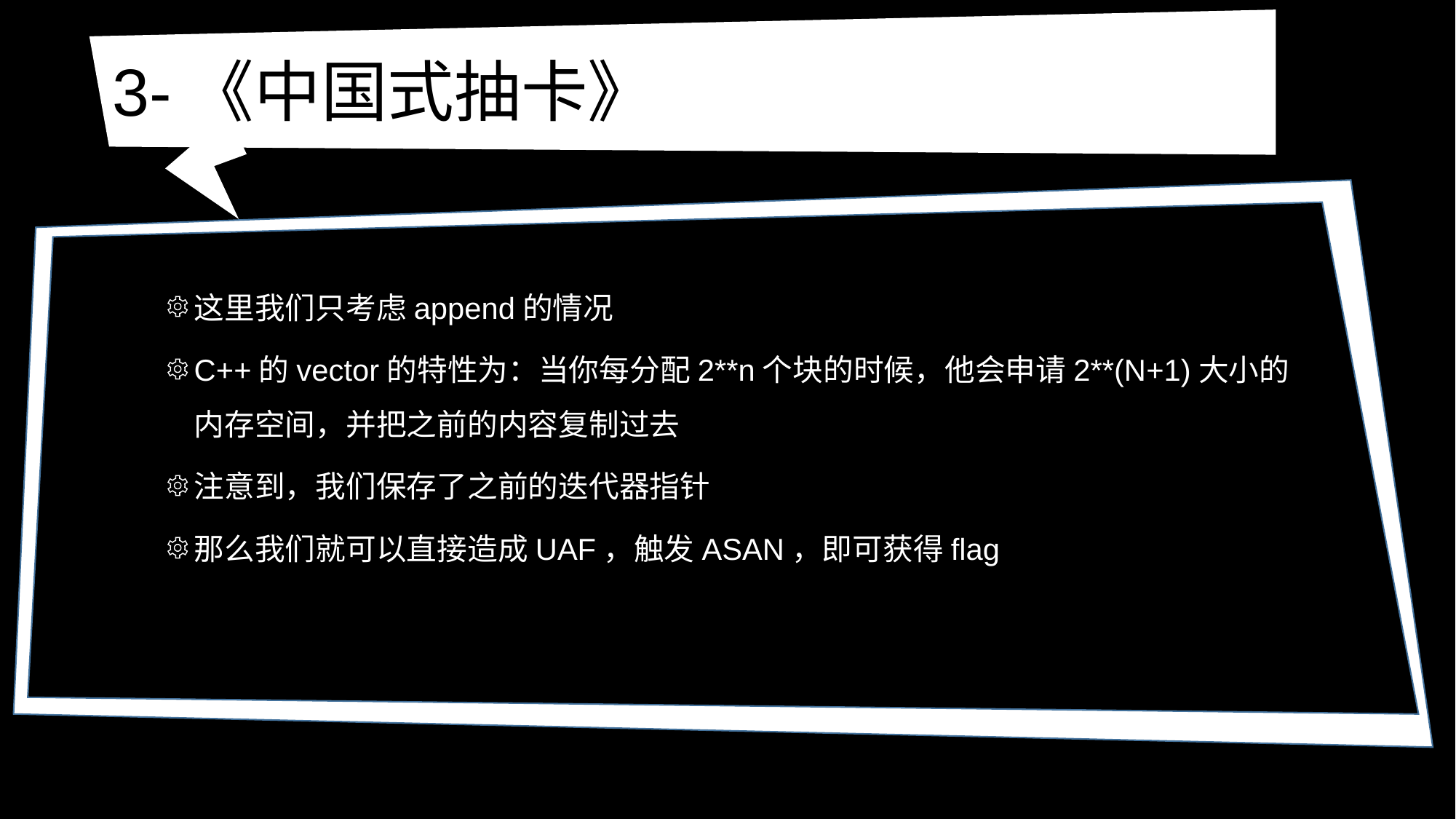

# 3-《中国式抽卡》
这里我们只考虑append的情况
C++的vector的特性为：当你每分配2**n个块的时候，他会申请2**(N+1)大小的内存空间，并把之前的内容复制过去
注意到，我们保存了之前的迭代器指针
那么我们就可以直接造成UAF，触发ASAN，即可获得flag